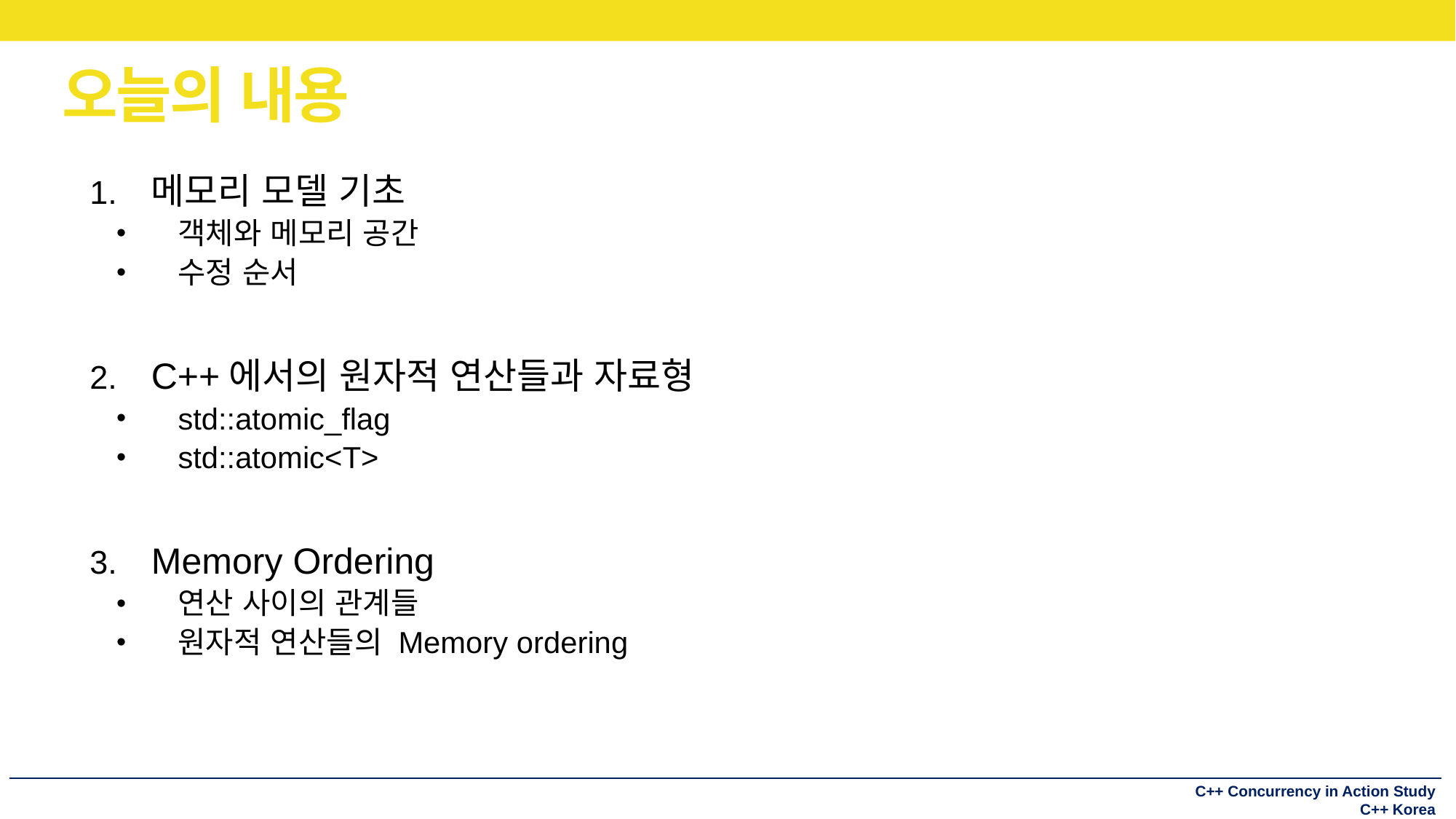

# 오늘의 내용
메모리 모델 기초
객체와 메모리 공간
수정 순서

C++에서의 원자적 연산들과 자료형
std::atomic_flag
std::atomic<T>

Memory Ordering
연산 사이의 관계들
원자적 연산들의 Memory ordering